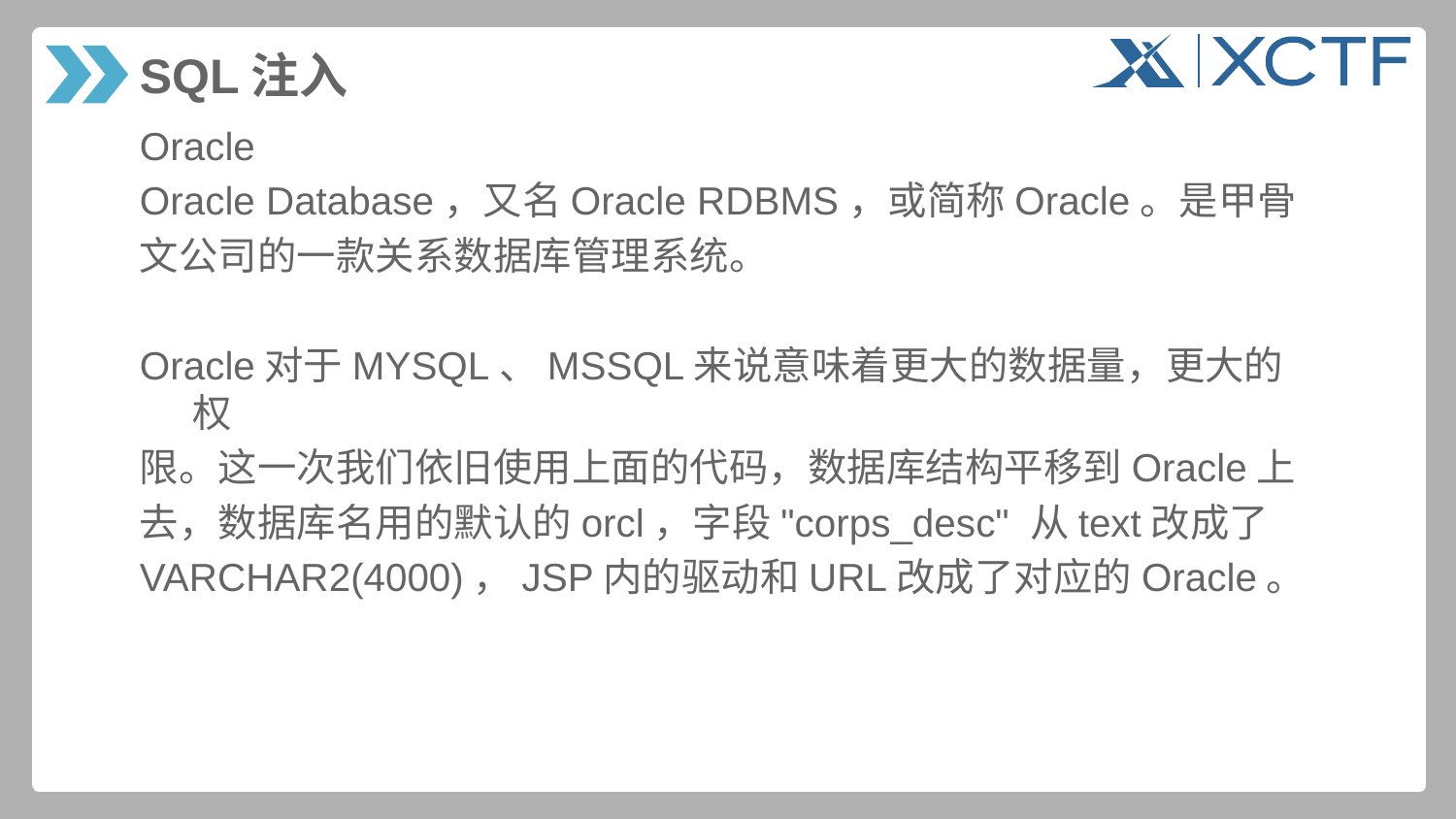

# SQL注入
Oracle
Oracle Database，又名Oracle RDBMS，或简称Oracle。是甲骨
文公司的一款关系数据库管理系统。

Oracle对于MYSQL、MSSQL来说意味着更大的数据量，更大的权
限。这一次我们依旧使用上面的代码，数据库结构平移到Oracle上
去，数据库名用的默认的orcl，字段"corps_desc" 从text改成了
VARCHAR2(4000)，JSP内的驱动和URL改成了对应的Oracle。